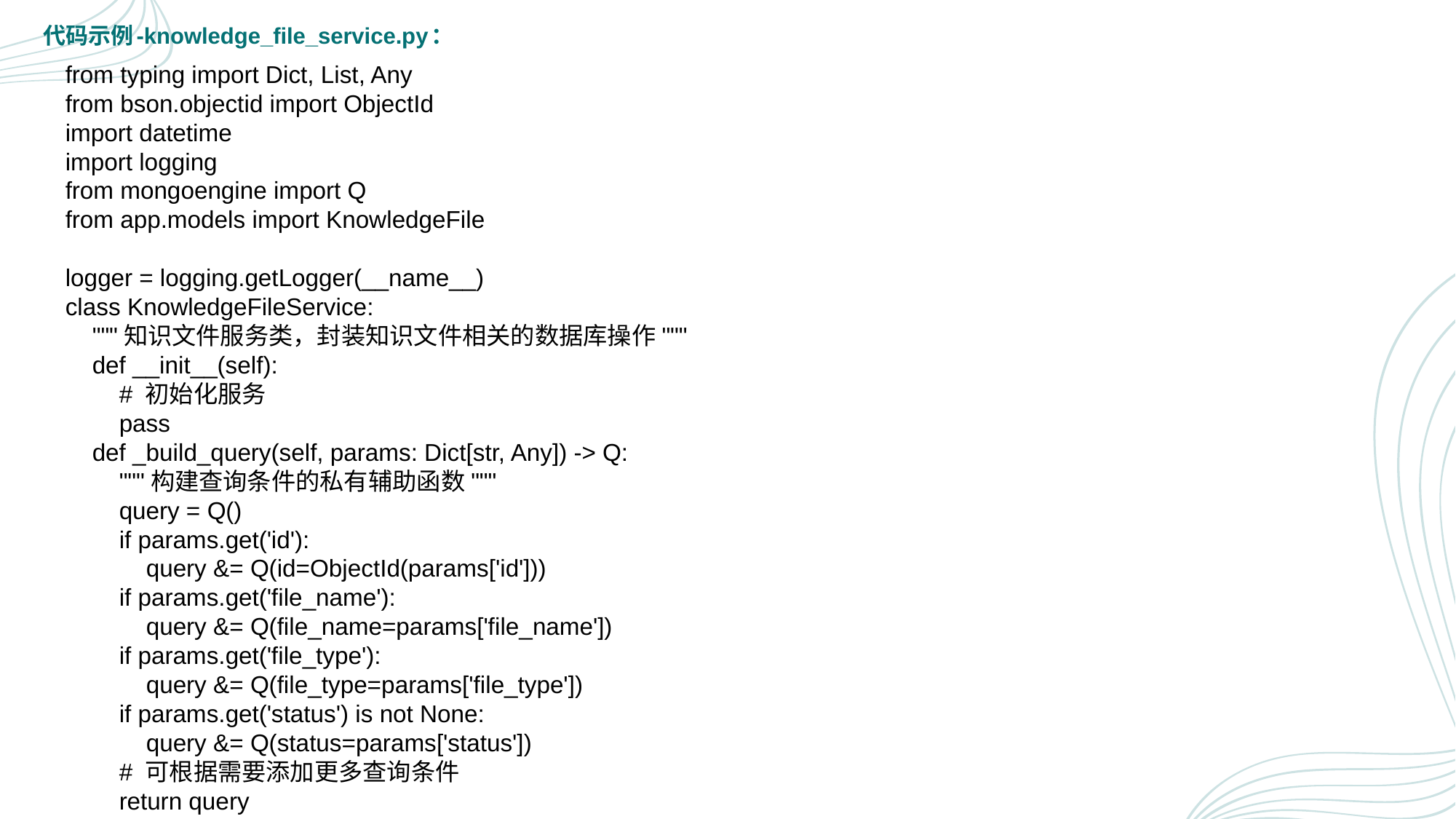

代码示例-knowledge_file_service.py：
from typing import Dict, List, Any
from bson.objectid import ObjectId
import datetime
import logging
from mongoengine import Q
from app.models import KnowledgeFile

logger = logging.getLogger(__name__)
class KnowledgeFileService:
    """知识文件服务类，封装知识文件相关的数据库操作"""
    def __init__(self):
        # 初始化服务
        pass
    def _build_query(self, params: Dict[str, Any]) -> Q:
        """构建查询条件的私有辅助函数"""
        query = Q()
        if params.get('id'):
            query &= Q(id=ObjectId(params['id']))
        if params.get('file_name'):
            query &= Q(file_name=params['file_name'])
        if params.get('file_type'):
            query &= Q(file_type=params['file_type'])
        if params.get('status') is not None:
            query &= Q(status=params['status'])
        # 可根据需要添加更多查询条件
        return query